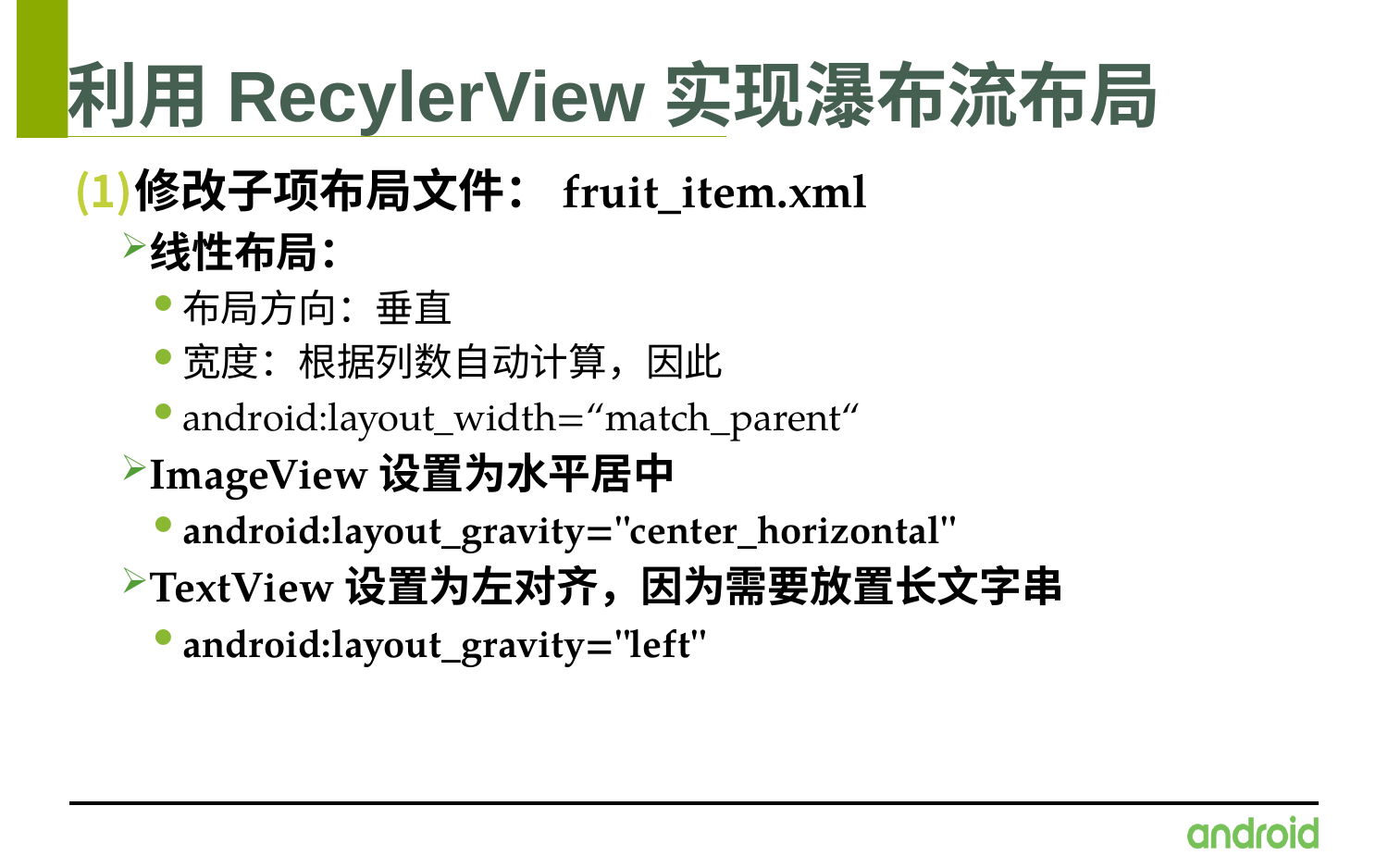

# 利用RecylerView实现瀑布流布局
修改子项布局文件：fruit_item.xml
线性布局：
布局方向：垂直
宽度：根据列数自动计算，因此
android:layout_width=“match_parent“
ImageView设置为水平居中
android:layout_gravity="center_horizontal"
TextView设置为左对齐，因为需要放置长文字串
android:layout_gravity="left"